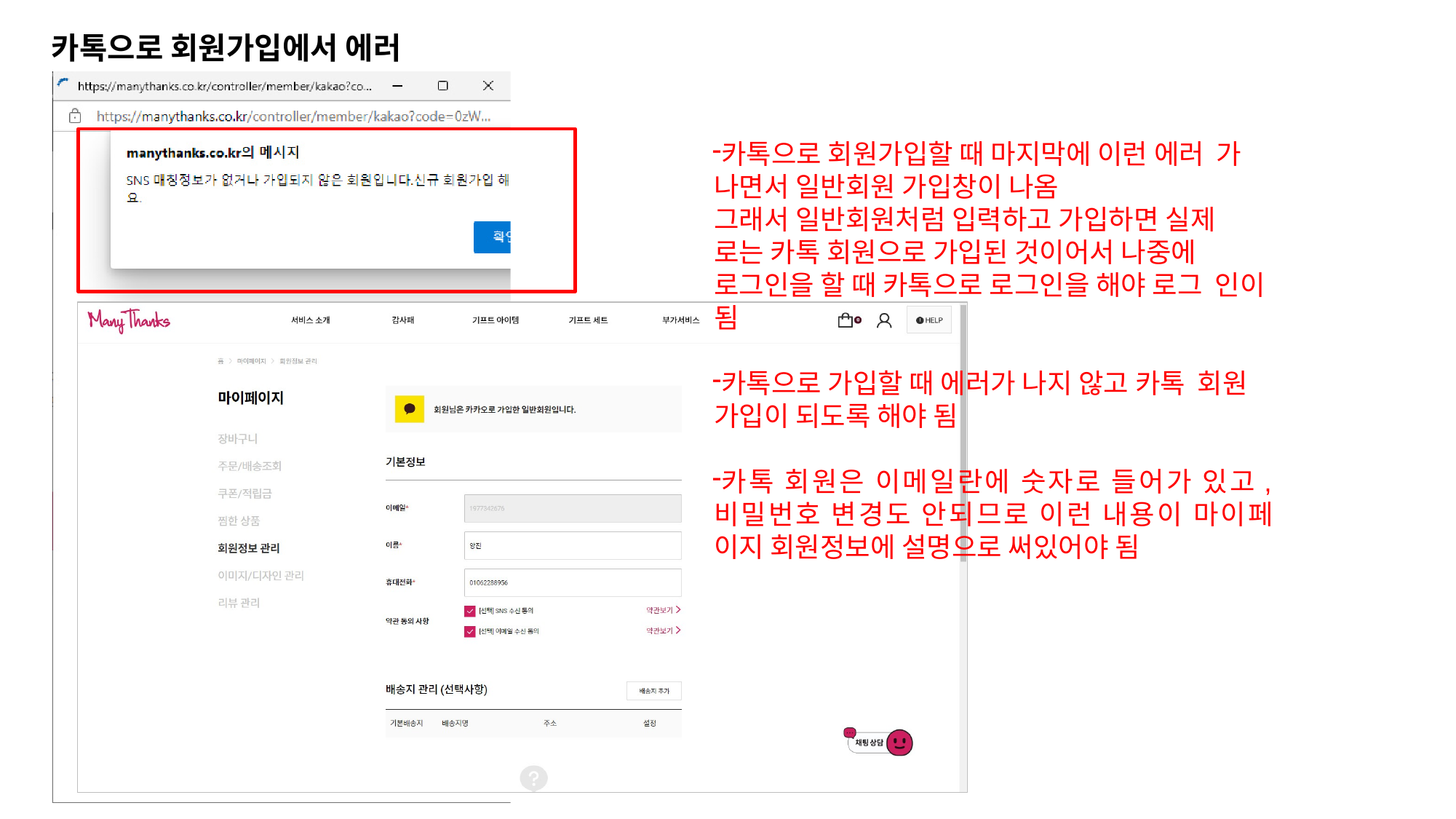

# 카톡으로 회원가입에서 에러

카톡으로 회원가입할 때 마지막에 이런 에러  가 나면서 일반회원 가입창이 나옴
그래서 일반회원처럼 입력하고 가입하면 실제  로는 카톡 회원으로 가입된 것이어서 나중에  로그인을 할 때 카톡으로 로그인을 해야 로그  인이 됨
카톡으로 가입할 때 에러가 나지 않고 카톡  회원 가입이 되도록 해야 됨
카톡 회원은 이메일란에 숫자로 들어가 있고,  비밀번호 변경도 안되므로 이런 내용이 마이페  이지 회원정보에 설명으로 써있어야 됨